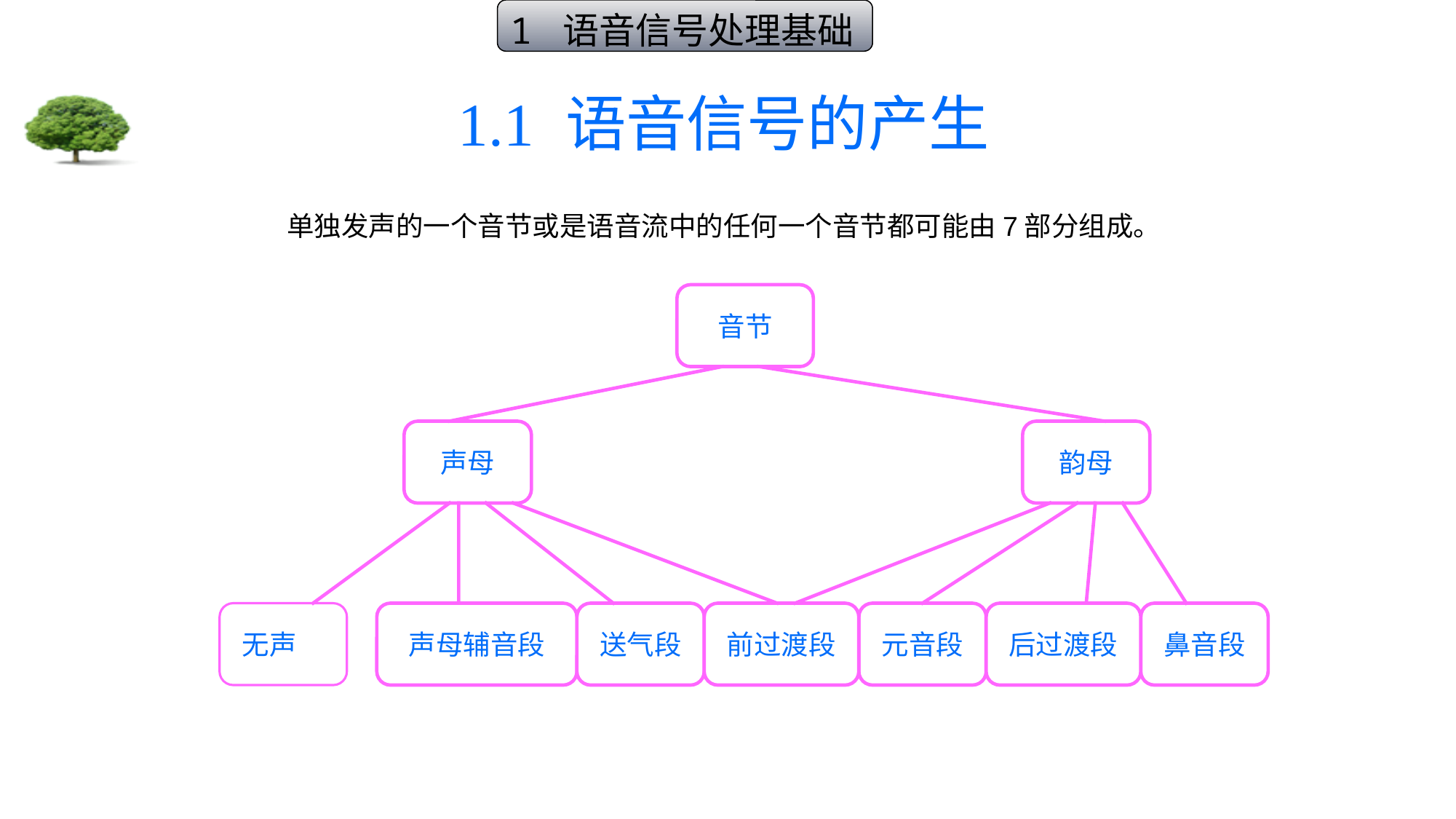

1 语音信号处理基础

# 1.1 语音信号的产生
单独发声的一个音节或是语音流中的任何一个音节都可能由7部分组成。
音节

声母
韵母

声母辅音段
送气段
前过渡段
元音段
后过渡段
鼻音段
无声段